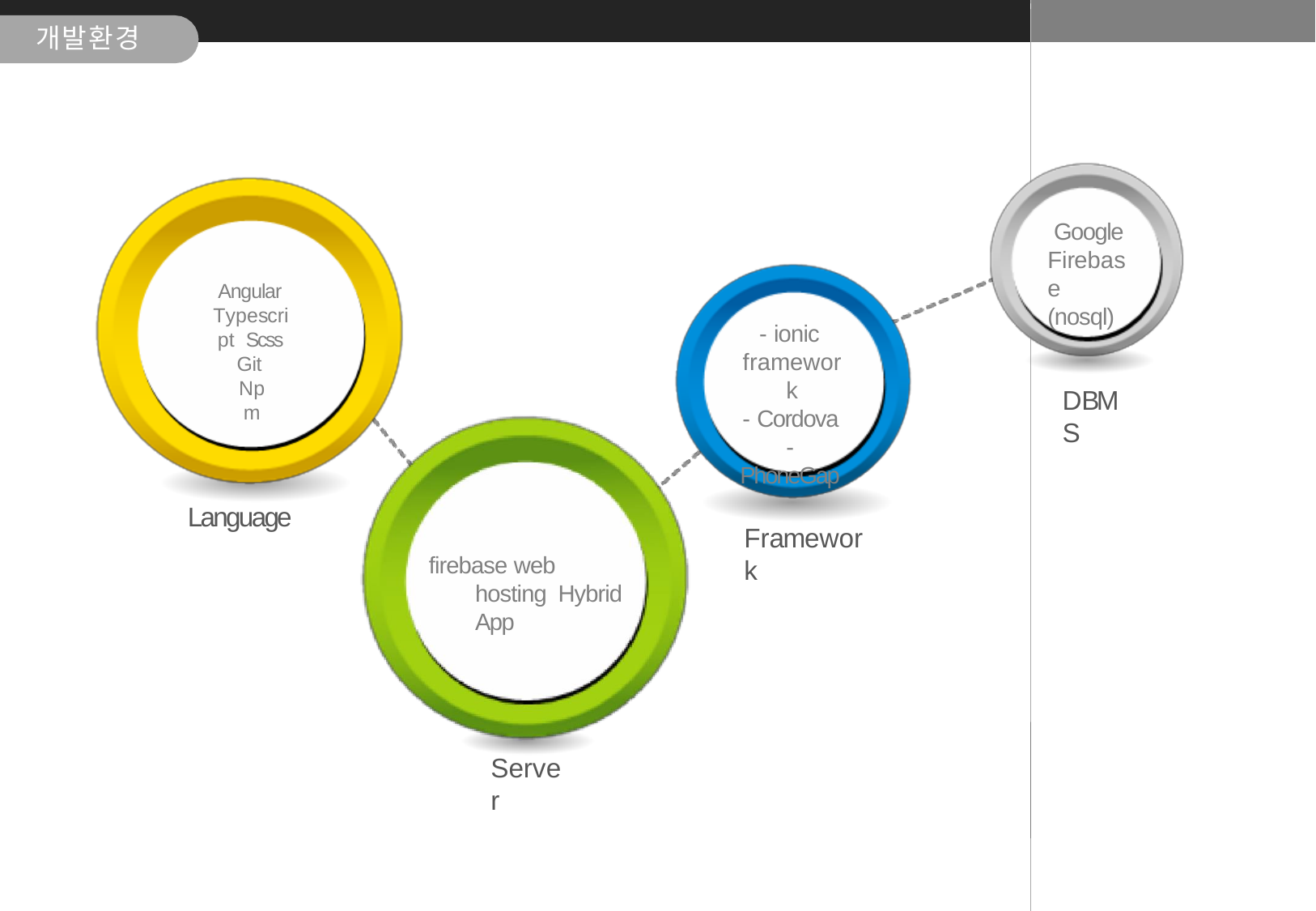

개발환경

Google  Firebase  (nosql)

Angular  Typescript  Scss
Git  Npm
- ionic  framework
- Cordova
- PhoneGap

DBMS
Language
Framework
firebase web hosting  Hybrid App
Server